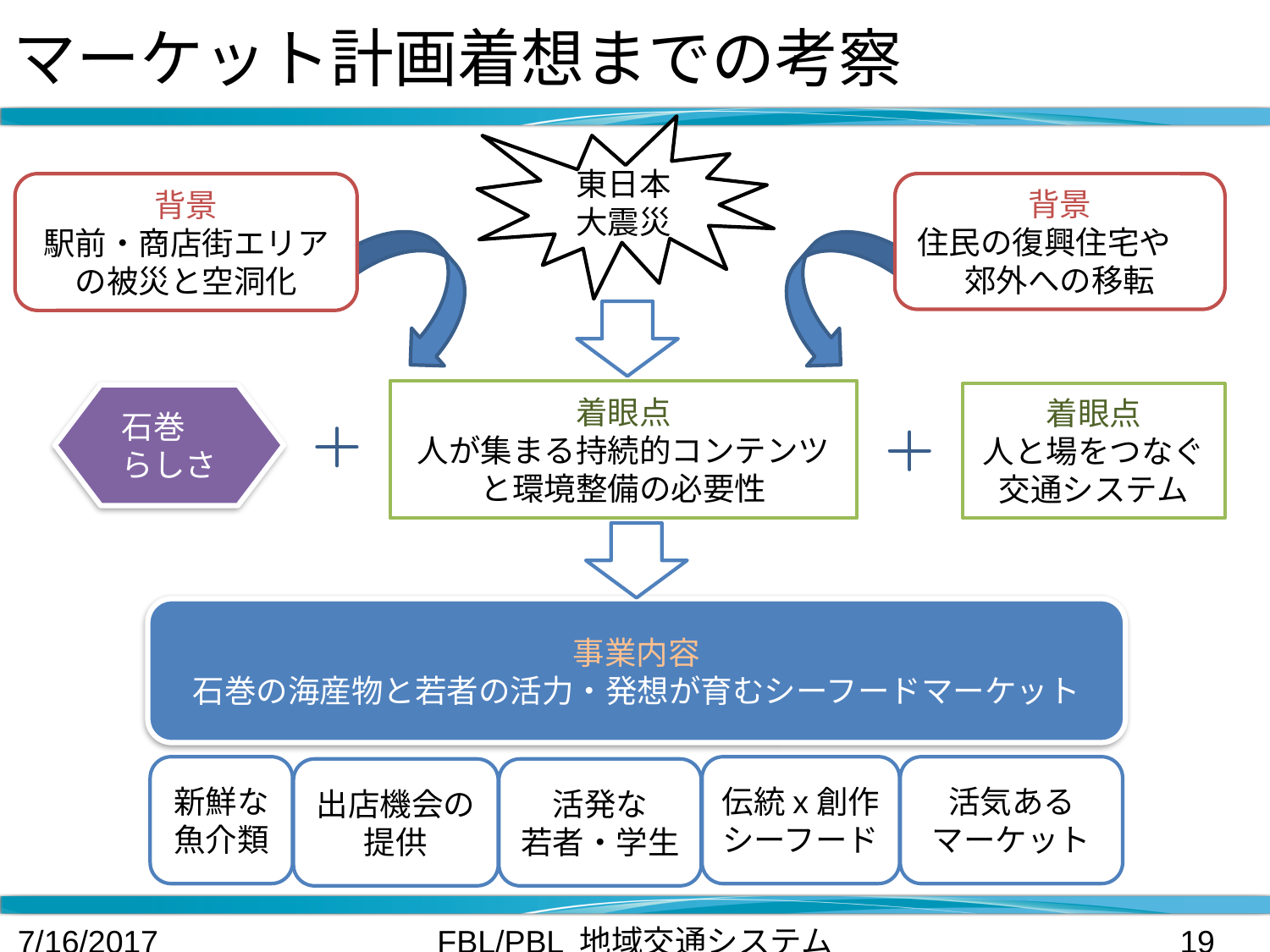

# マーケット計画着想までの考察
東日本
大震災
背景
駅前・商店街エリアの被災と空洞化

背景
住民の復興住宅や　郊外への移転

着眼点
人が集まる持続的コンテンツと環境整備の必要性
着眼点
人と場をつなぐ交通システム
石巻　らしさ

事業内容
石巻の海産物と若者の活力・発想が育むシーフードマーケット
新鮮な魚介類
伝統x創作シーフード
活気あるマーケット
出店機会の提供
活発な
若者・学生
7/16/2017
FBL/PBL 地域交通システム
19